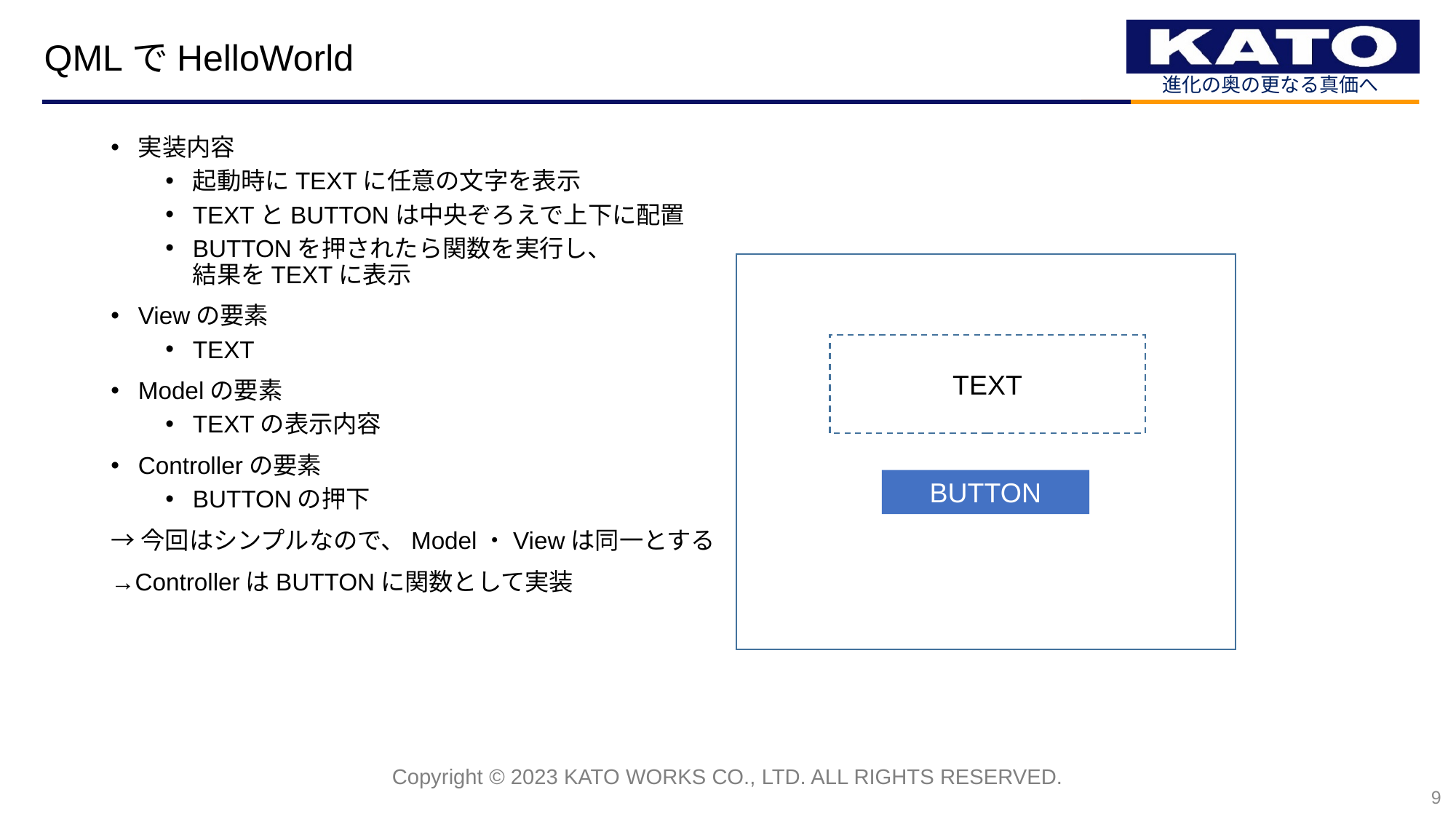

# QMLでHelloWorld
実装内容
起動時にTEXTに任意の文字を表示
TEXTとBUTTONは中央ぞろえで上下に配置
BUTTONを押されたら関数を実行し、
結果をTEXTに表示
Viewの要素
TEXT
Modelの要素
TEXTの表示内容
Controllerの要素
BUTTONの押下
→今回はシンプルなので、Model・Viewは同一とする
→ControllerはBUTTONに関数として実装

TEXT
BUTTON
9